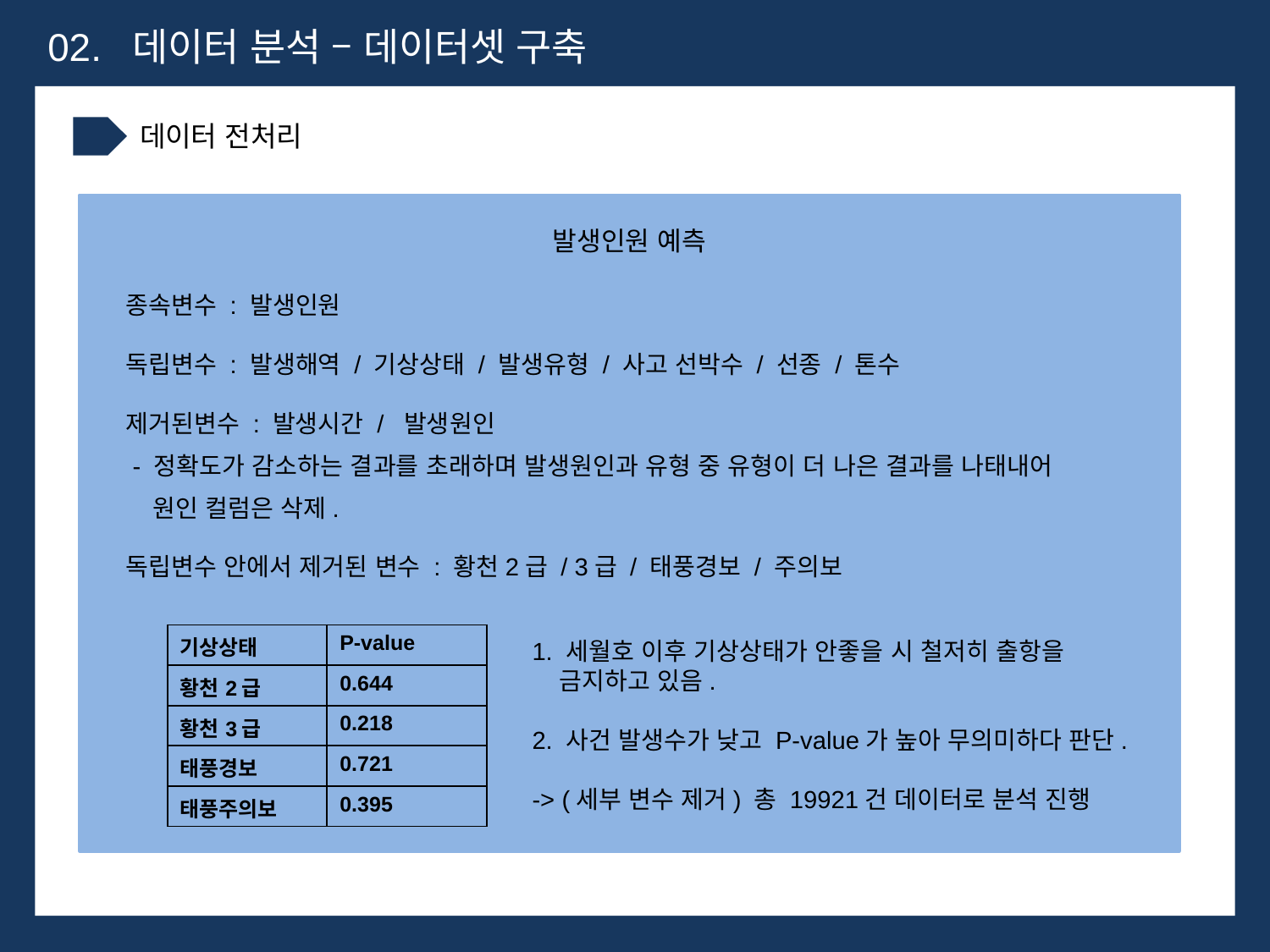

02.  데이터 분석 – 데이터셋 구축

데이터 전처리

발생인원 예측
종속변수 : 발생인원

독립변수 : 발생해역 / 기상상태 / 발생유형 / 사고 선박수 / 선종 / 톤수

제거된변수 : 발생시간 /  발생원인

 - 정확도가 감소하는 결과를 초래하며 발생원인과 유형 중 유형이 더 나은 결과를 나태내어

   원인 컬럼은 삭제.

독립변수 안에서 제거된 변수 : 황천2급 / 3급 / 태풍경보 / 주의보

| 기상상태 | P-value |
| --- | --- |
| 황천2급 | 0.644 |
| 황천3급 | 0.218 |
| 태풍경보 | 0.721 |
| 태풍주의보 | 0.395 |
1. 세월호 이후 기상상태가 안좋을 시 철저히 출항을
   금지하고 있음.

2. 사건 발생수가 낮고 P-value가 높아 무의미하다 판단.

-> (세부 변수 제거) 총 19921건 데이터로 분석 진행